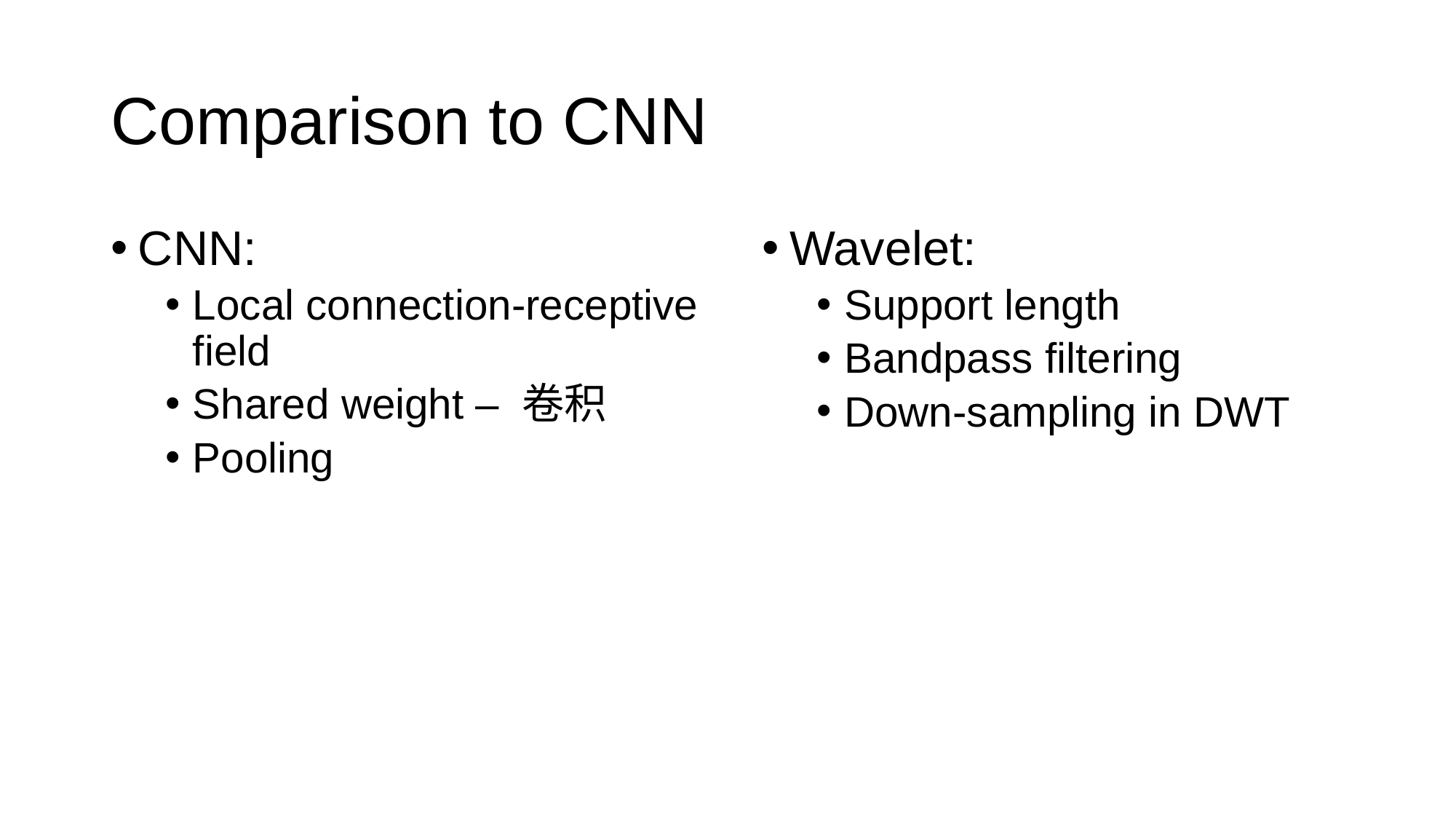

# Comparison to CNN
CNN:
Local connection-receptive field
Shared weight – 卷积
Pooling
Wavelet:
Support length
Bandpass filtering
Down-sampling in DWT